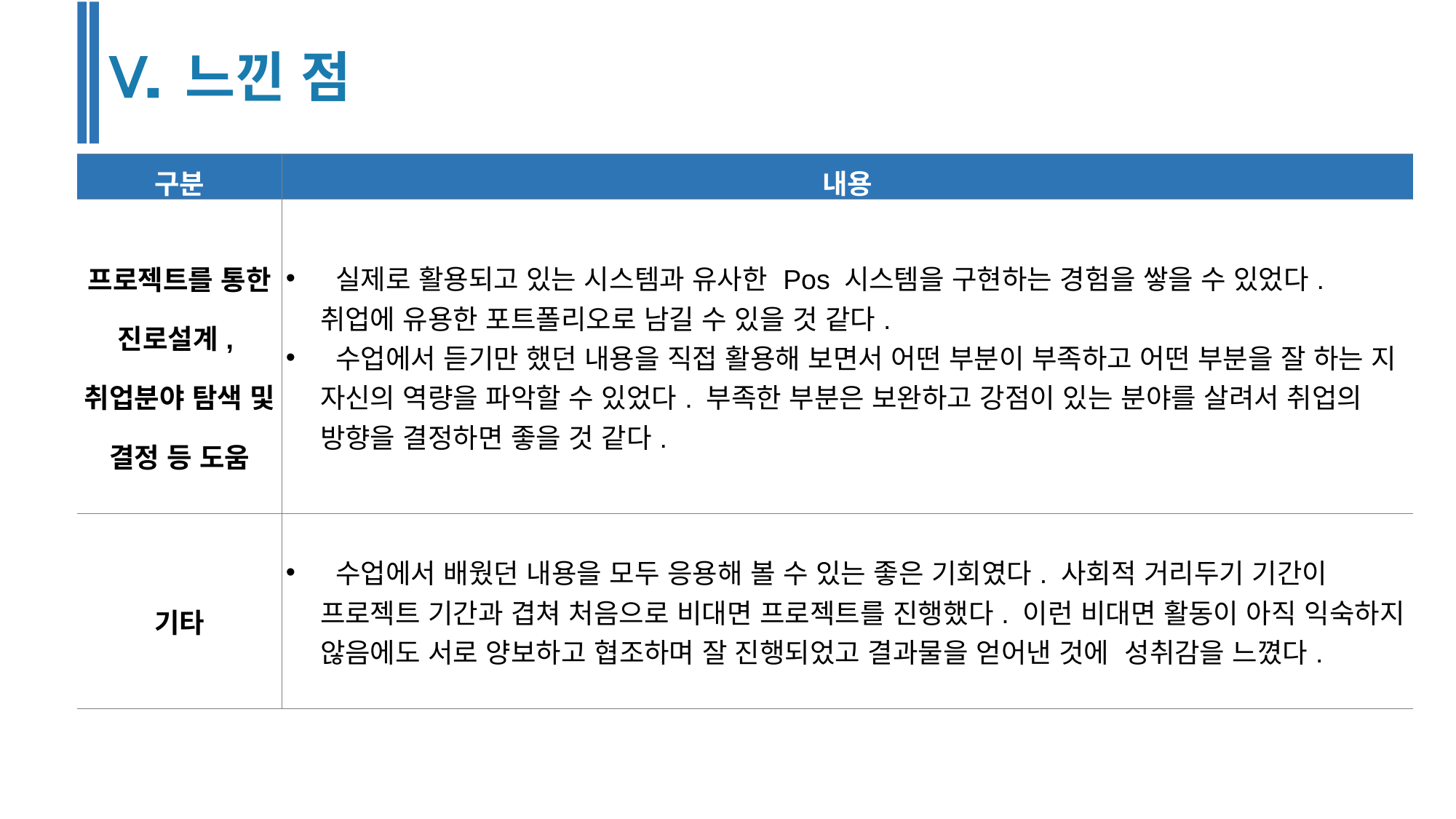

Ⅴ. 느낀 점
| 구분 | 내용 |
| --- | --- |
| 프로젝트를 통한 진로설계, 취업분야 탐색 및 결정 등 도움 | 실제로 활용되고 있는 시스템과 유사한 Pos 시스템을 구현하는 경험을 쌓을 수 있었다.  취업에 유용한 포트폴리오로 남길 수 있을 것 같다.  수업에서 듣기만 했던 내용을 직접 활용해 보면서 어떤 부분이 부족하고 어떤 부분을 잘 하는 지 자신의 역량을 파악할 수 있었다. 부족한 부분은 보완하고 강점이 있는 분야를 살려서 취업의 방향을 결정하면 좋을 것 같다. |
| 기타 | 수업에서 배웠던 내용을 모두 응용해 볼 수 있는 좋은 기회였다. 사회적 거리두기 기간이 프로젝트 기간과 겹쳐 처음으로 비대면 프로젝트를 진행했다. 이런 비대면 활동이 아직 익숙하지 않음에도 서로 양보하고 협조하며 잘 진행되었고 결과물을 얻어낸 것에  성취감을 느꼈다. |